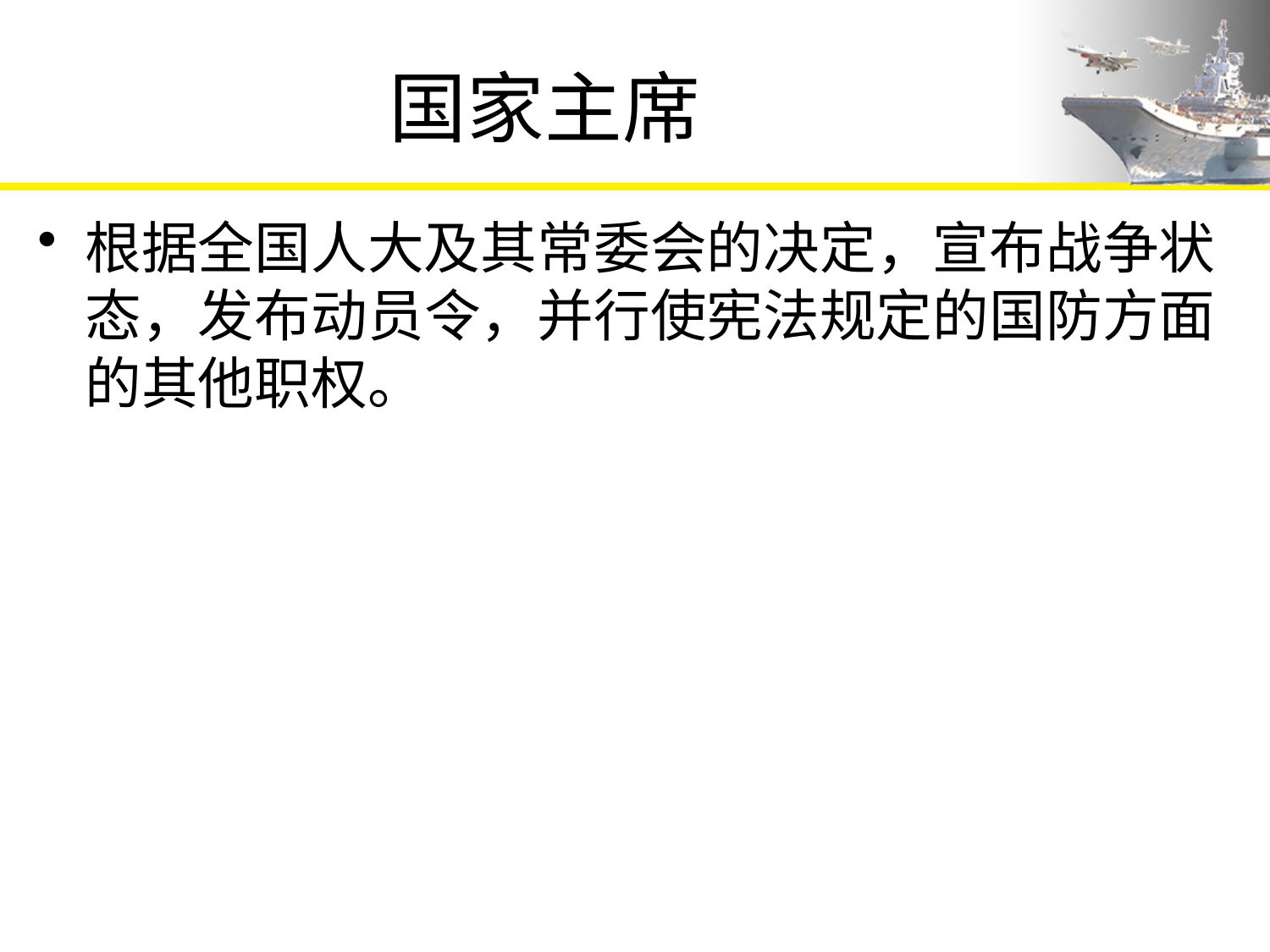

# 国家主席
根据全国人大及其常委会的决定，宣布战争状态，发布动员令，并行使宪法规定的国防方面的其他职权。